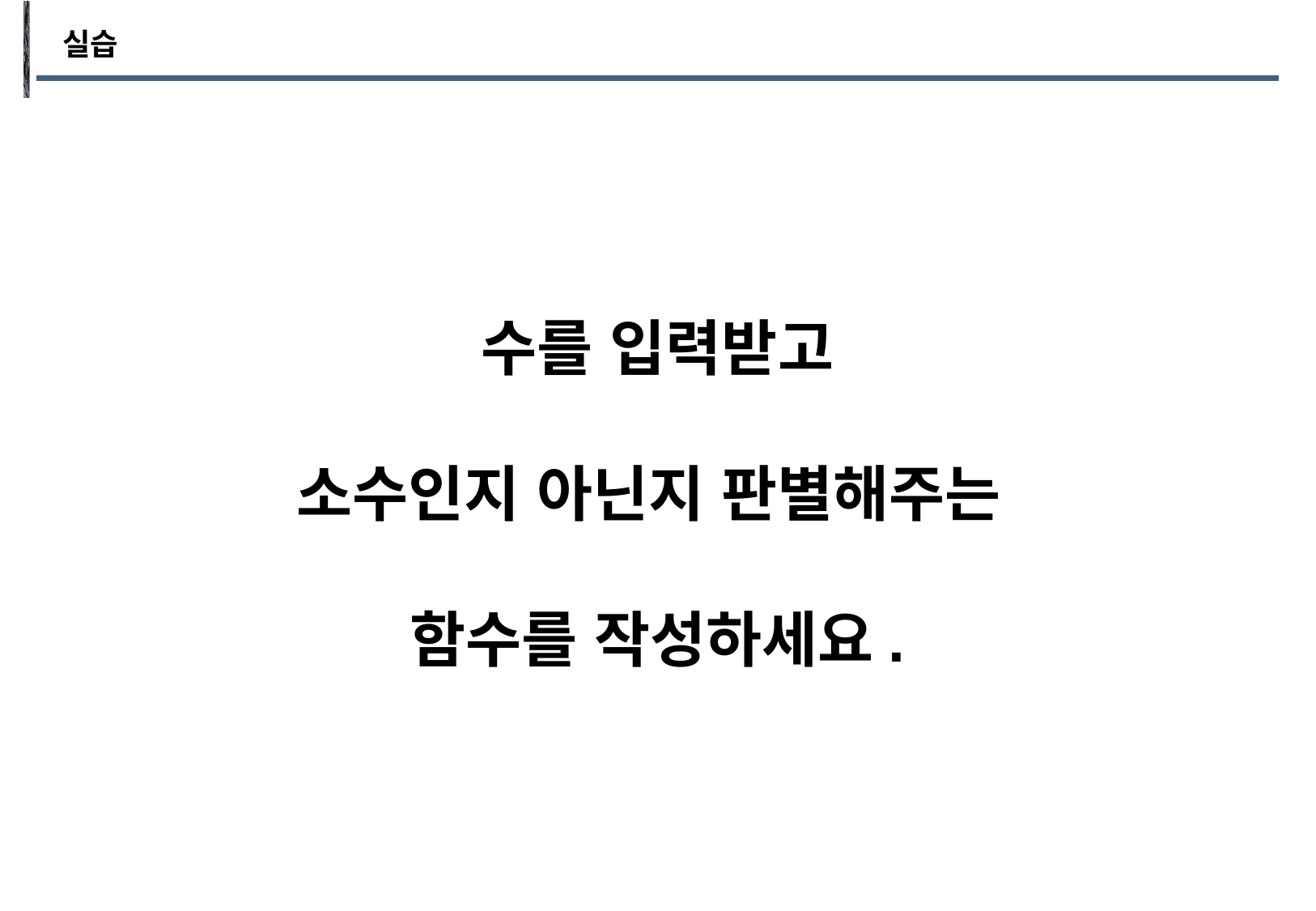

실습

수를 입력받고

소수인지 아닌지 판별해주는

함수를 작성하세요.